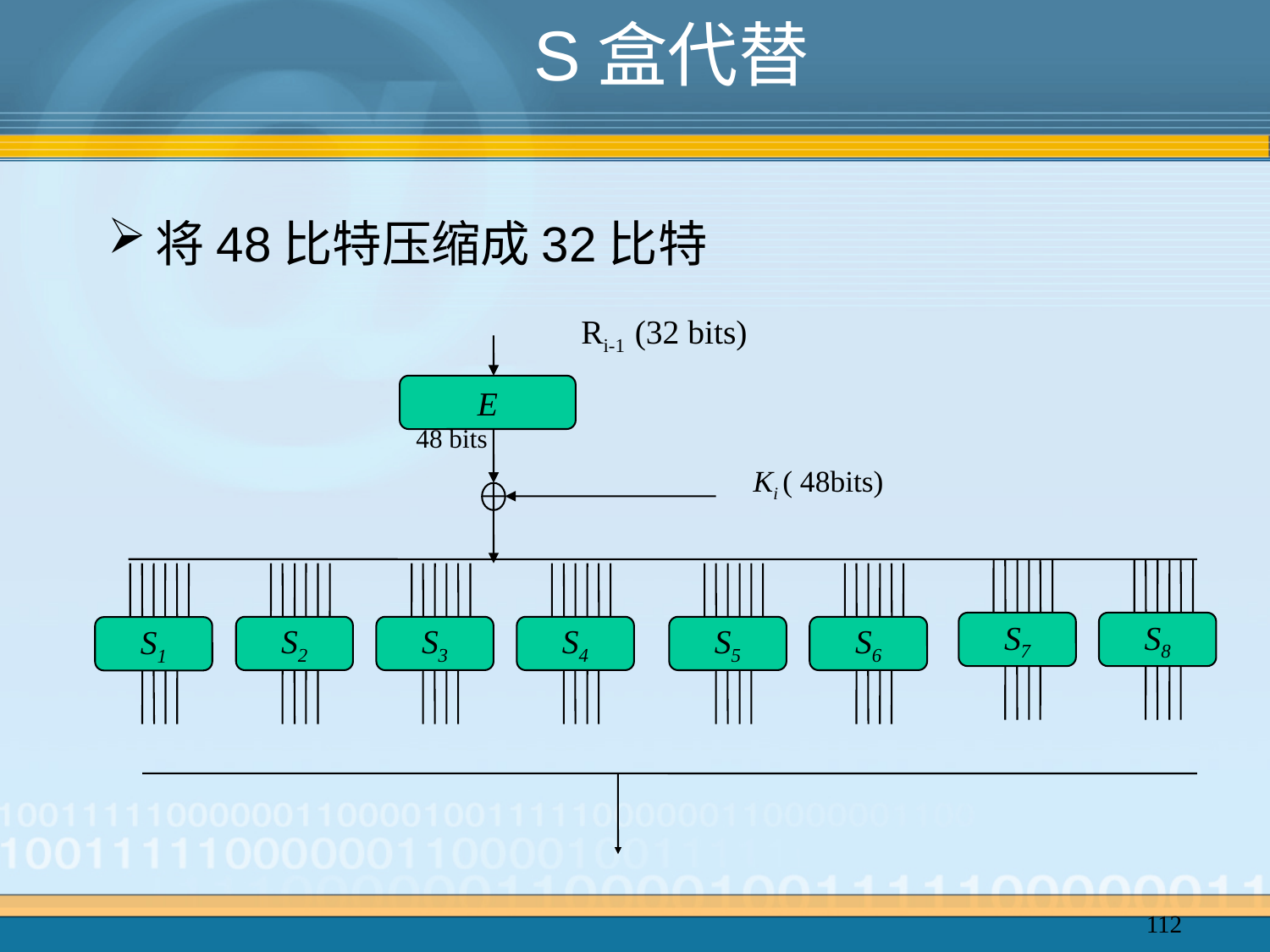

# S盒代替
将48比特压缩成32比特
Ri-1  (32 bits)

E
48 bits

Ki ( 48bits)

S7
S8
S2
S3
S4
S5
S6
S1

112